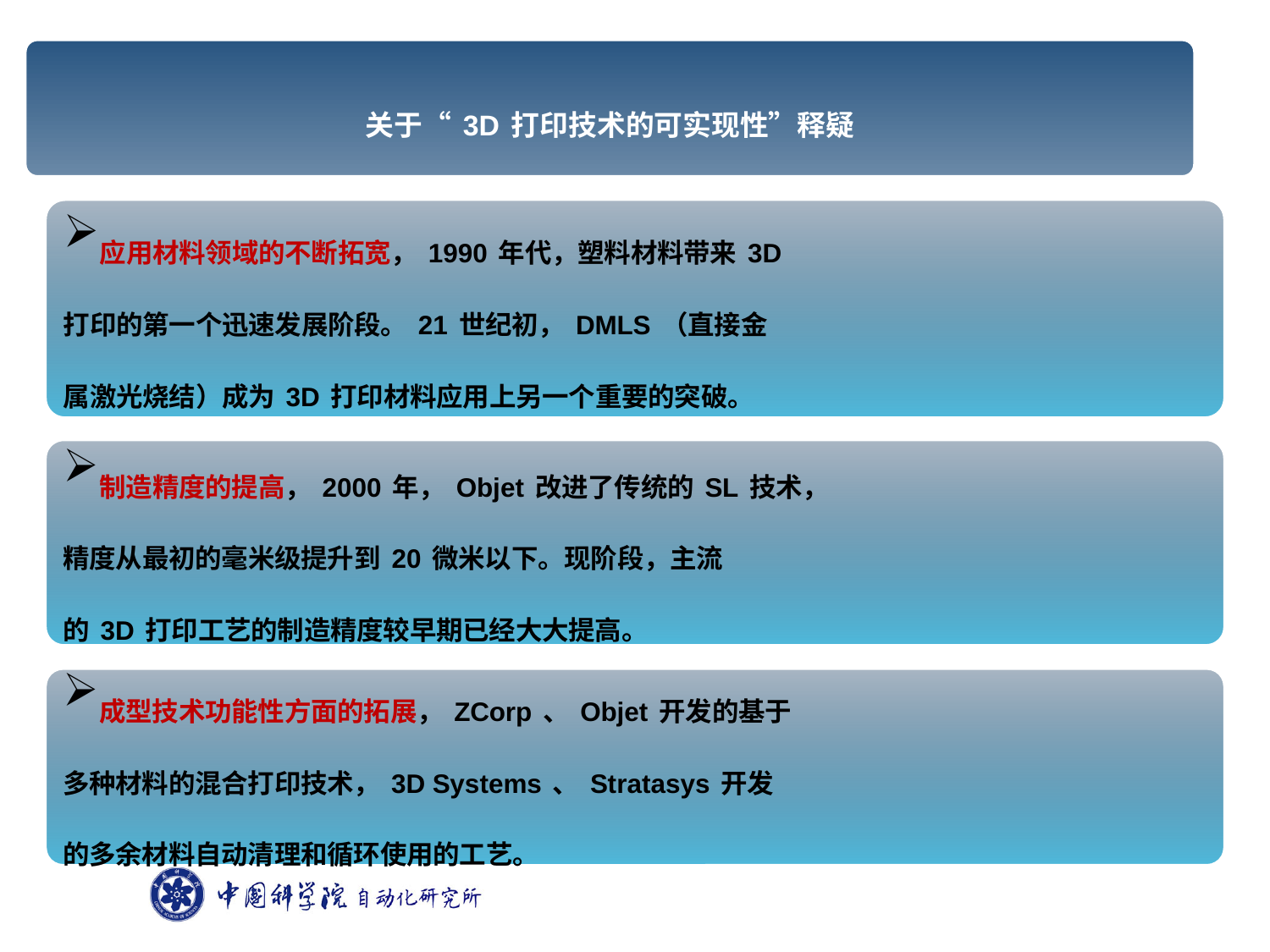

关于“3D打印技术的可实现性”释疑
应用材料领域的不断拓宽，1990年代，塑料材料带来3D
打印的第一个迅速发展阶段。21世纪初，DMLS（直接金
属激光烧结）成为3D打印材料应用上另一个重要的突破。
制造精度的提高，2000年，Objet改进了传统的SL技术，
精度从最初的毫米级提升到20微米以下。现阶段，主流
的3D打印工艺的制造精度较早期已经大大提高。
成型技术功能性方面的拓展，ZCorp、Objet开发的基于
多种材料的混合打印技术，3D Systems、Stratasys开发
的多余材料自动清理和循环使用的工艺。